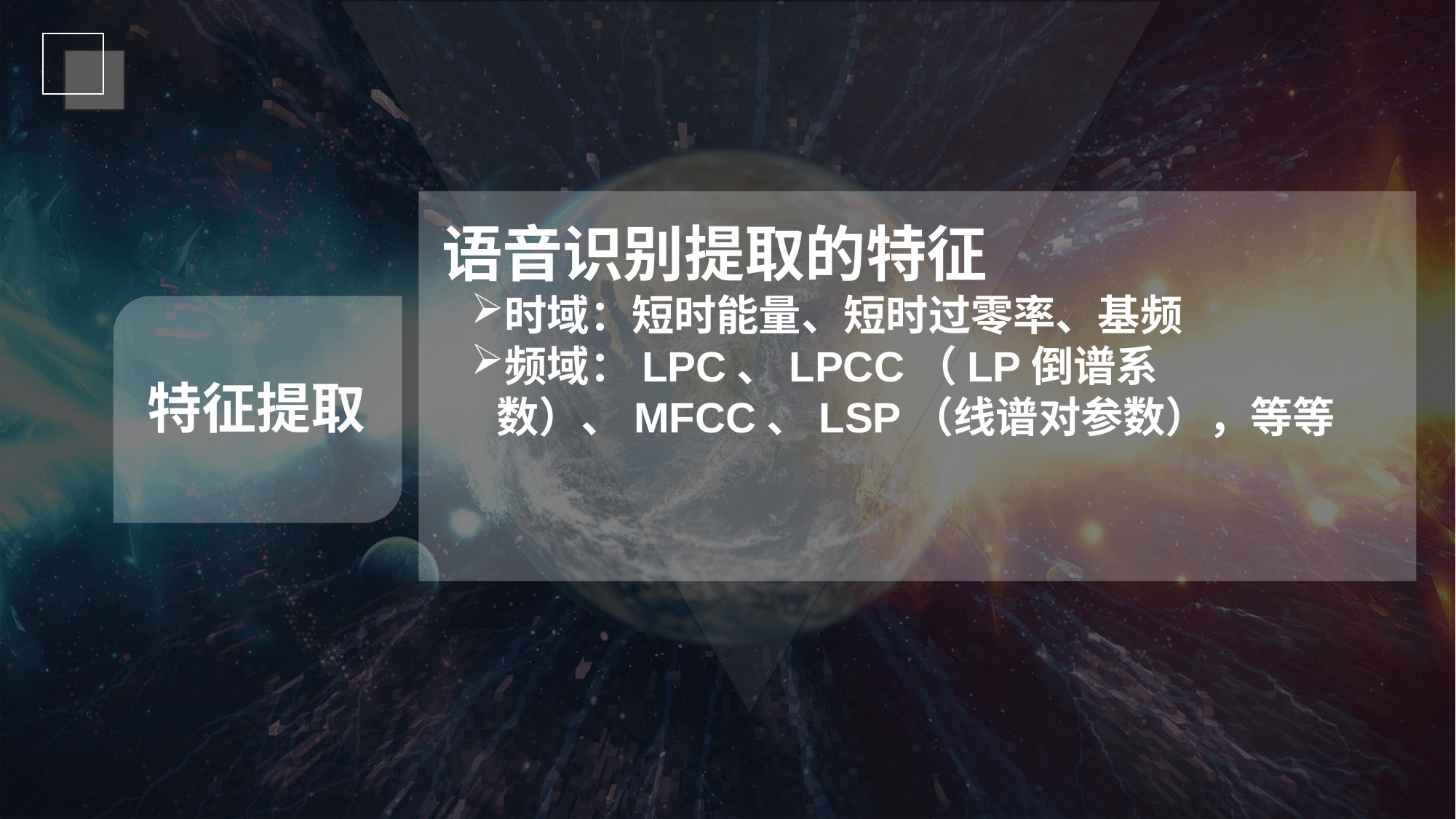

语音识别提取的特征
时域：短时能量、短时过零率、基频
频域：LPC、LPCC（LP倒谱系数）、MFCC、LSP（线谱对参数），等等

特征提取